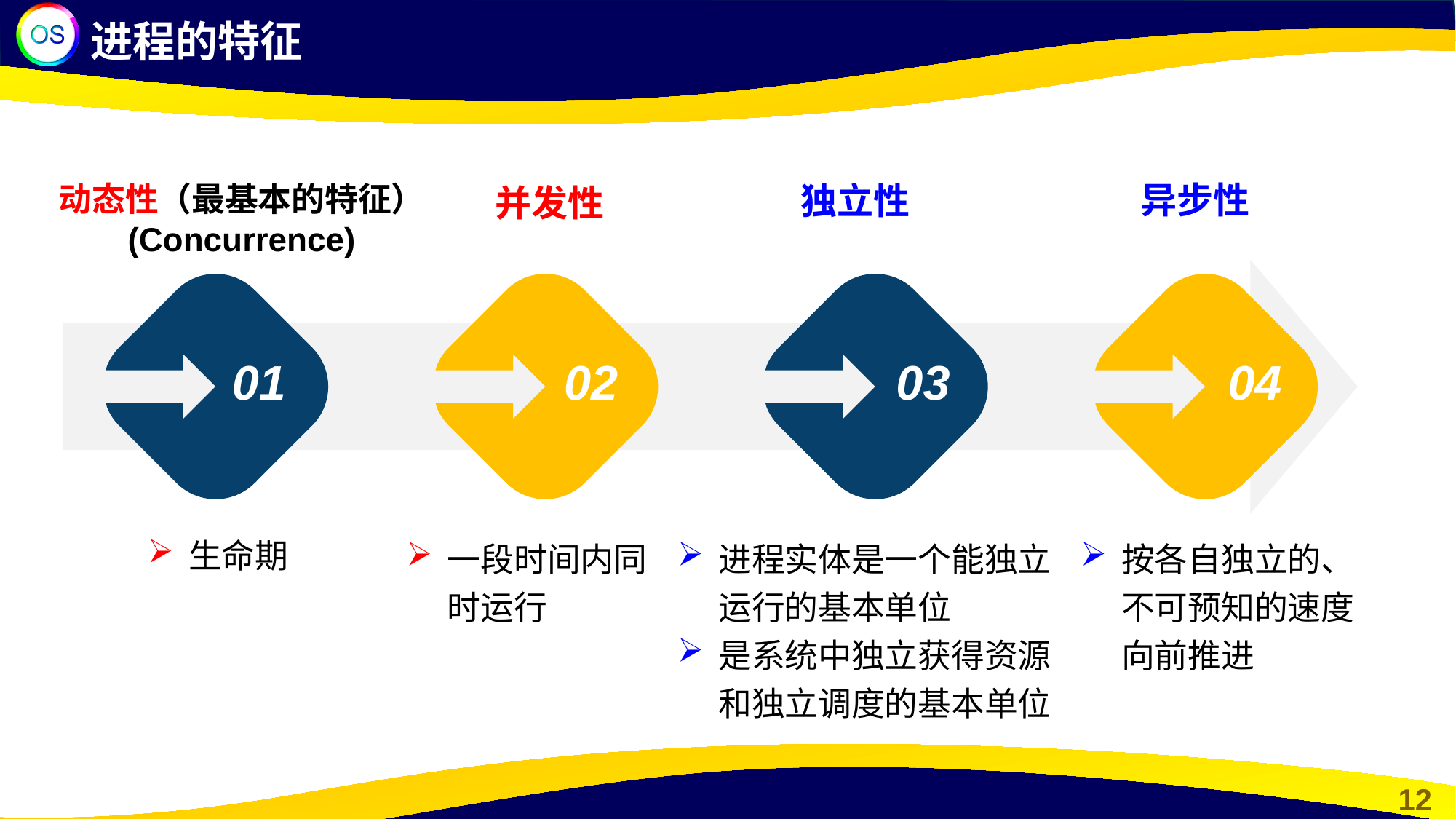

进程的特征
并发性
异步性
动态性（最基本的特征）
(Concurrence)
独立性

01
02
03
04
生命期
一段时间内同时运行
进程实体是一个能独立运行的基本单位
是系统中独立获得资源和独立调度的基本单位
按各自独立的、不可预知的速度向前推进